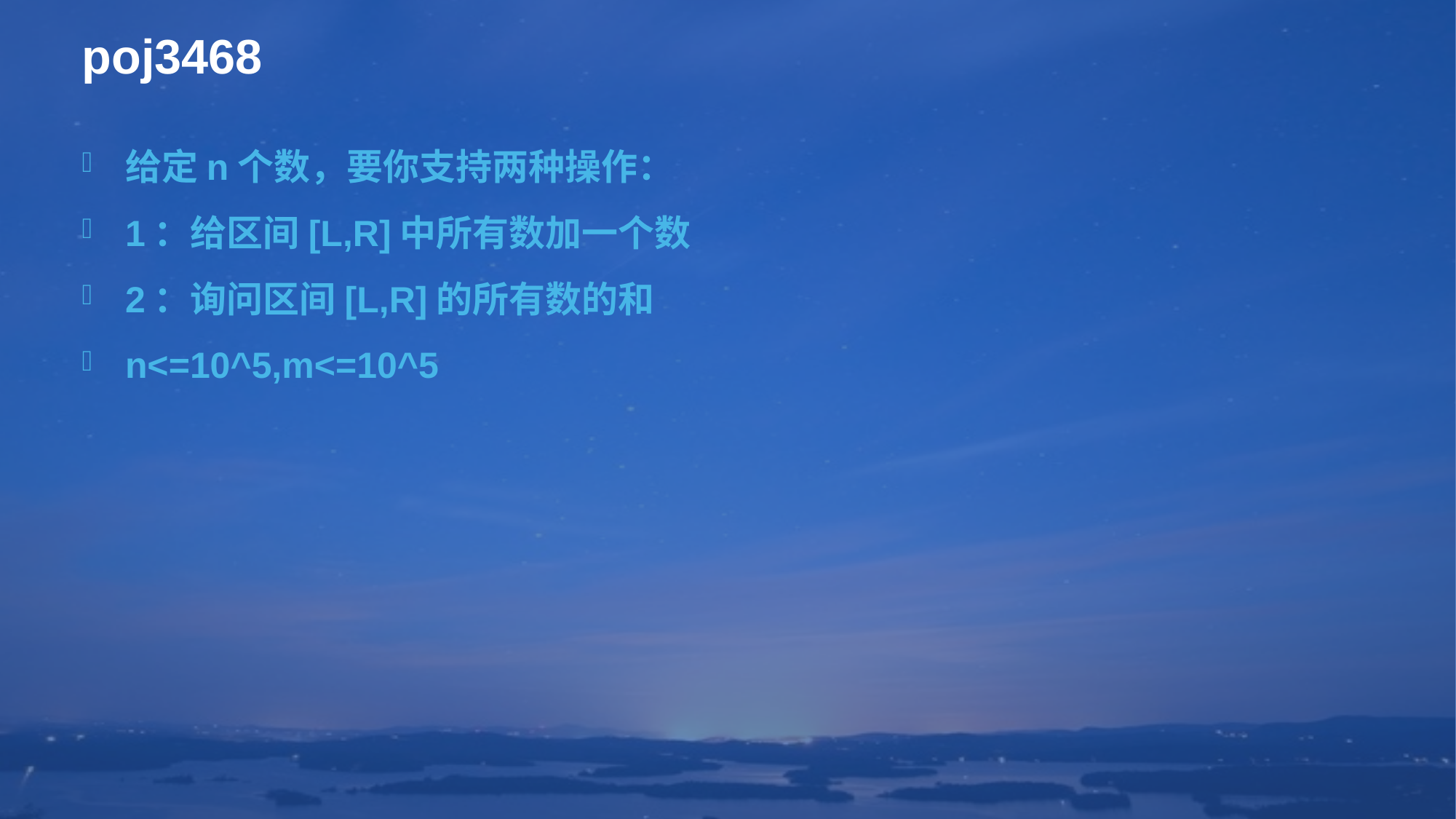

# poj3468
给定n个数，要你支持两种操作：
1：给区间[L,R]中所有数加一个数
2：询问区间[L,R]的所有数的和
n<=10^5,m<=10^5